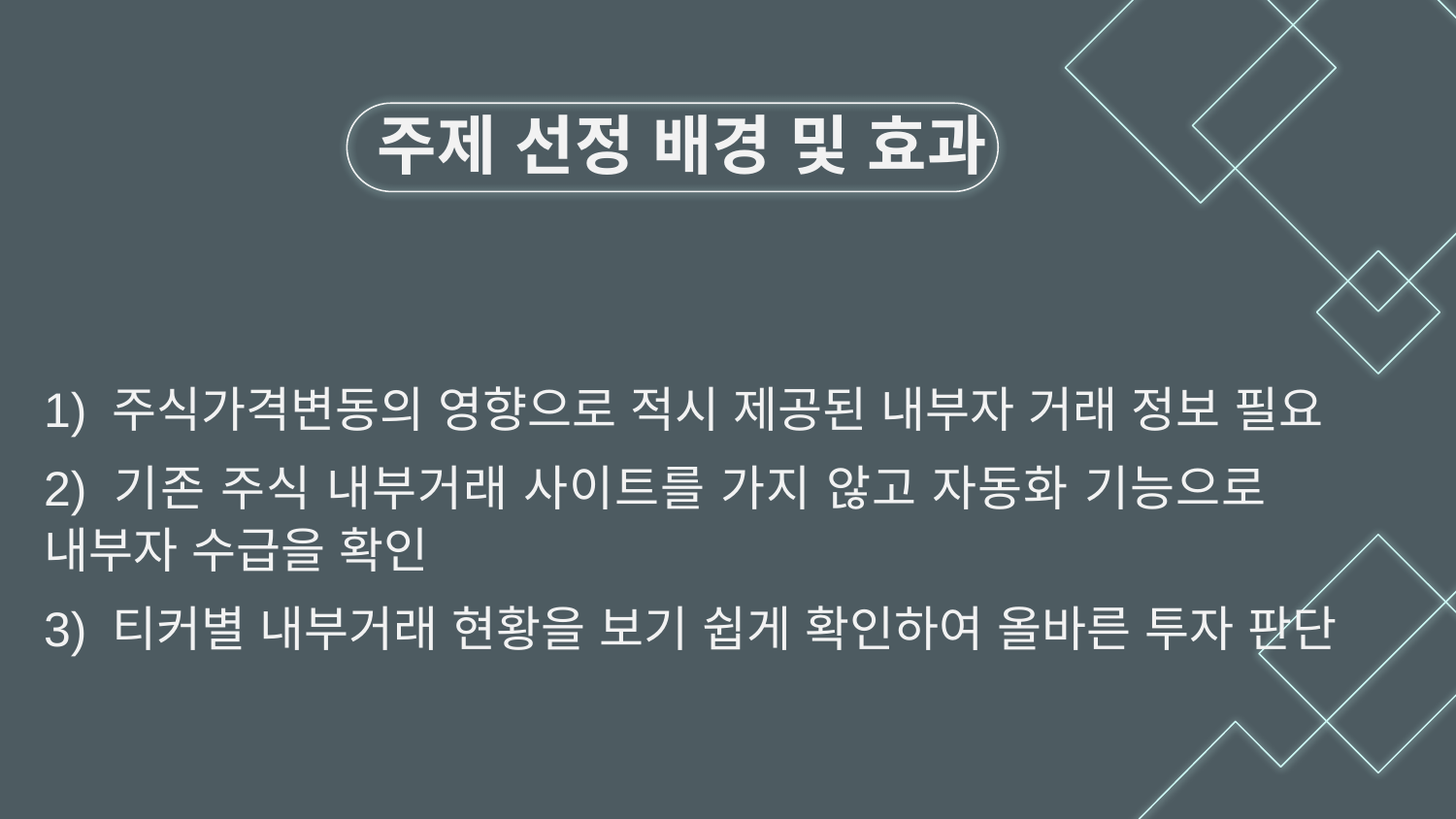

주제 선정 배경 및 효과

1) 주식가격변동의 영향으로 적시 제공된 내부자 거래 정보 필요
2) 기존 주식 내부거래 사이트를 가지 않고 자동화 기능으로             내부자 수급을 확인
3) 티커별 내부거래 현황을 보기 쉽게 확인하여 올바른 투자 판단